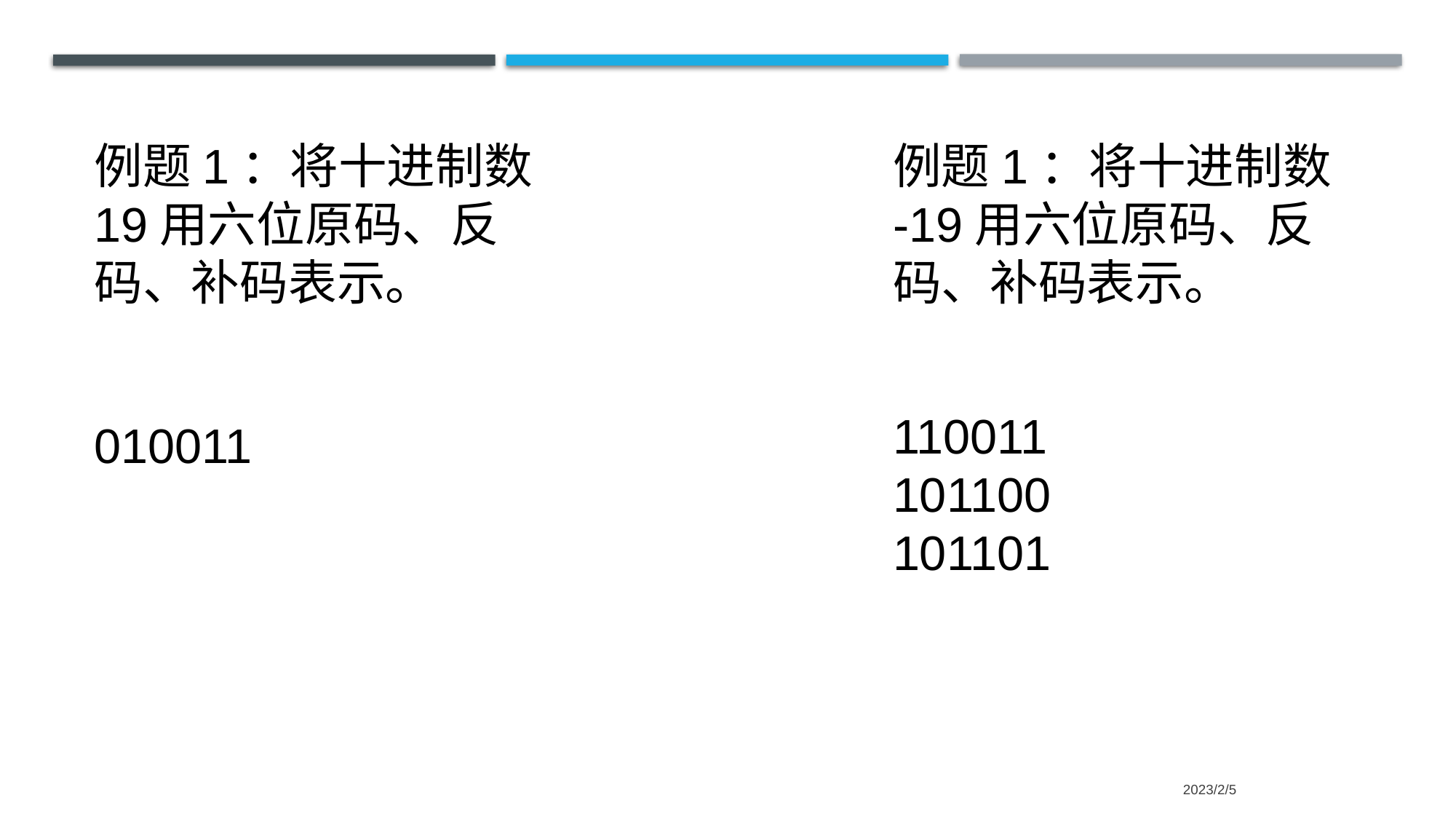

例题1：将十进制数19用六位原码、反码、补码表示。
例题1：将十进制数  -19用六位原码、反码、补码表示。
110011
101100
101101
010011
2023/2/5